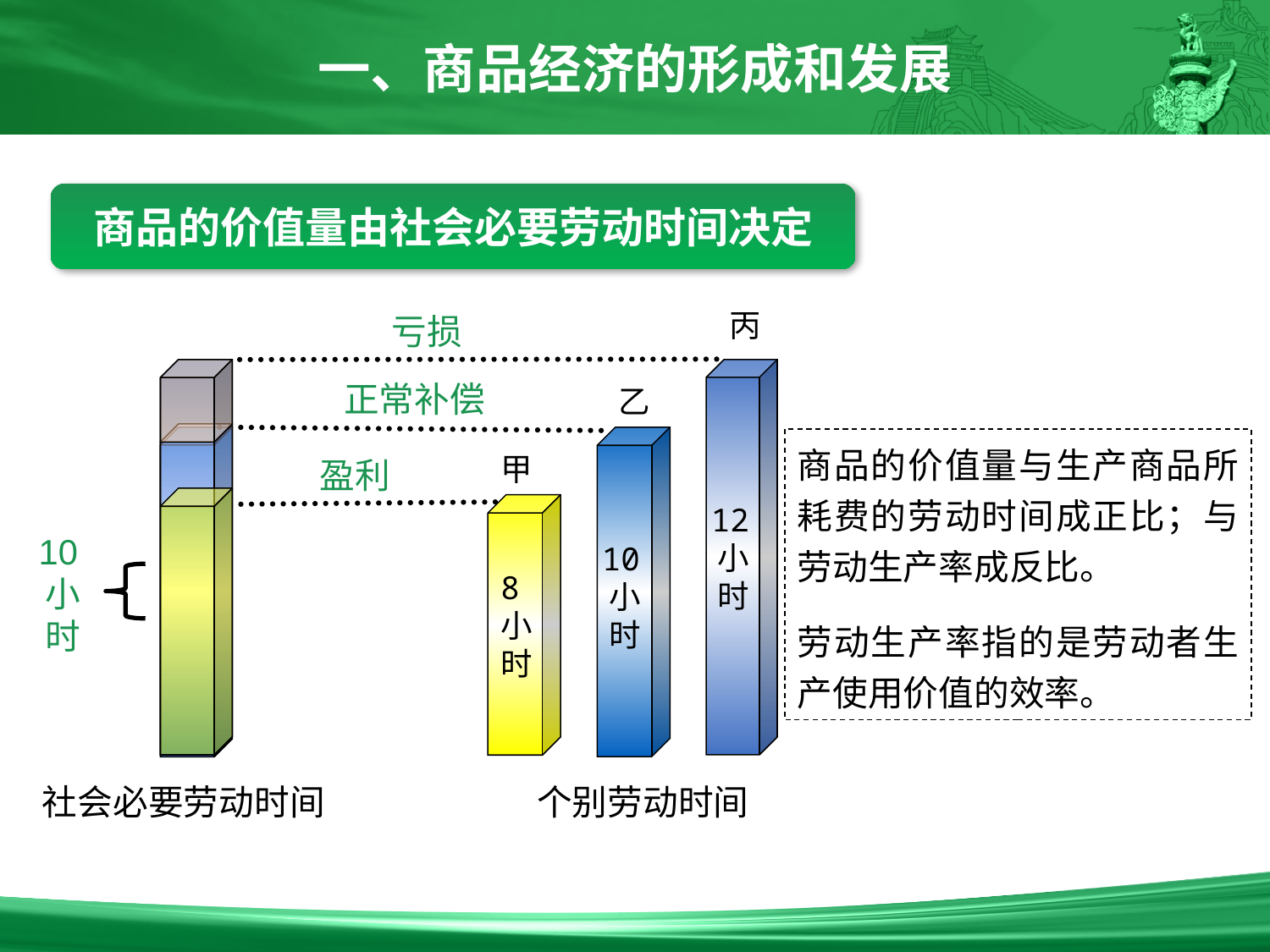

一、商品经济的形成和发展
商品的价值量由社会必要劳动时间决定
丙
亏损

正常补偿
乙

甲
盈利
12小时

10小时
10小时
8小时

社会必要劳动时间
个别劳动时间
商品的价值量与生产商品所耗费的劳动时间成正比；与劳动生产率成反比。
劳动生产率指的是劳动者生产使用价值的效率。